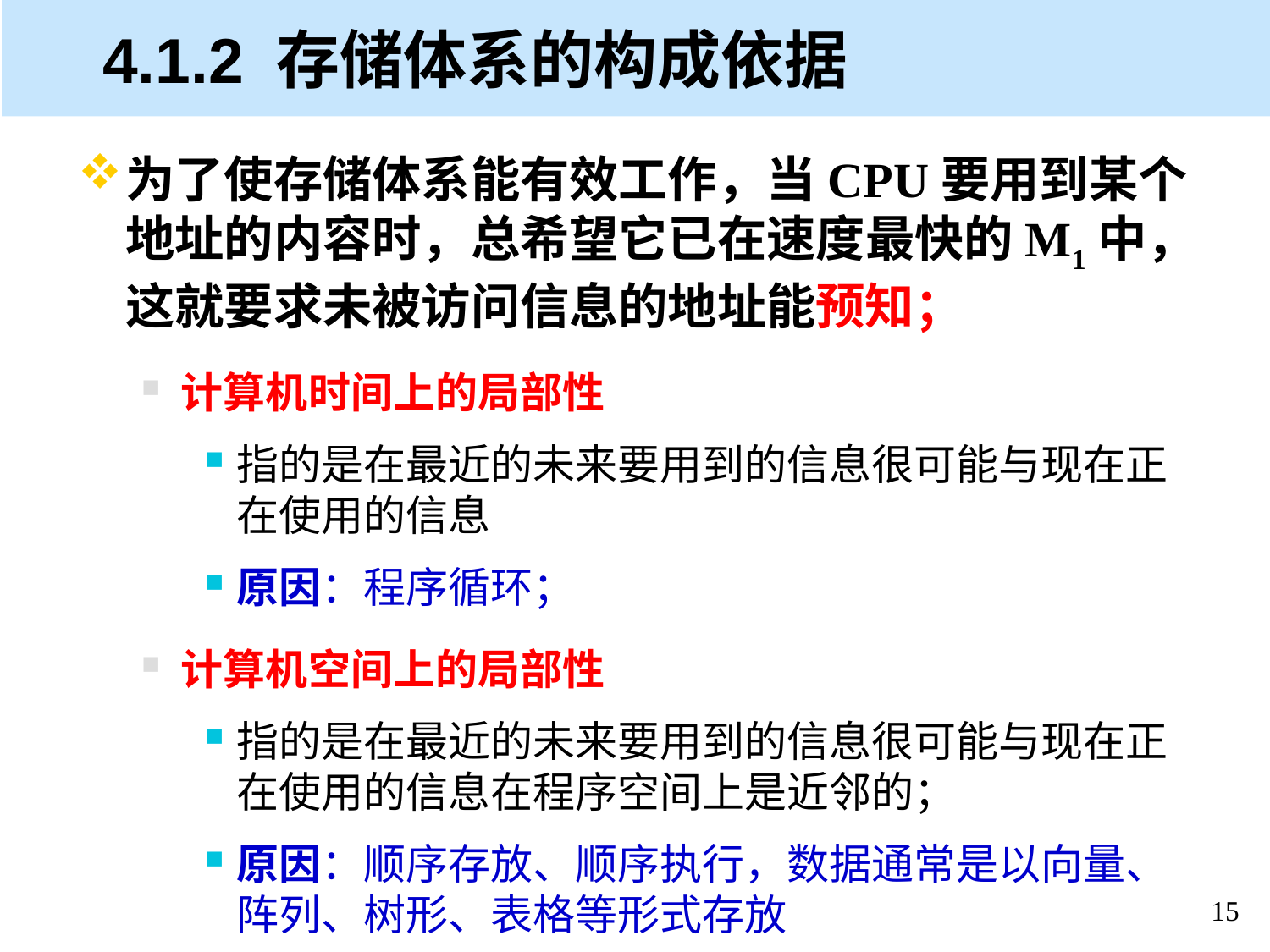

# 4.1.2 存储体系的构成依据
为了使存储体系能有效工作，当CPU要用到某个地址的内容时，总希望它已在速度最快的M1中，这就要求未被访问信息的地址能预知；
计算机时间上的局部性
指的是在最近的未来要用到的信息很可能与现在正在使用的信息
原因：程序循环；
计算机空间上的局部性
指的是在最近的未来要用到的信息很可能与现在正在使用的信息在程序空间上是近邻的；
原因：顺序存放、顺序执行，数据通常是以向量、阵列、树形、表格等形式存放